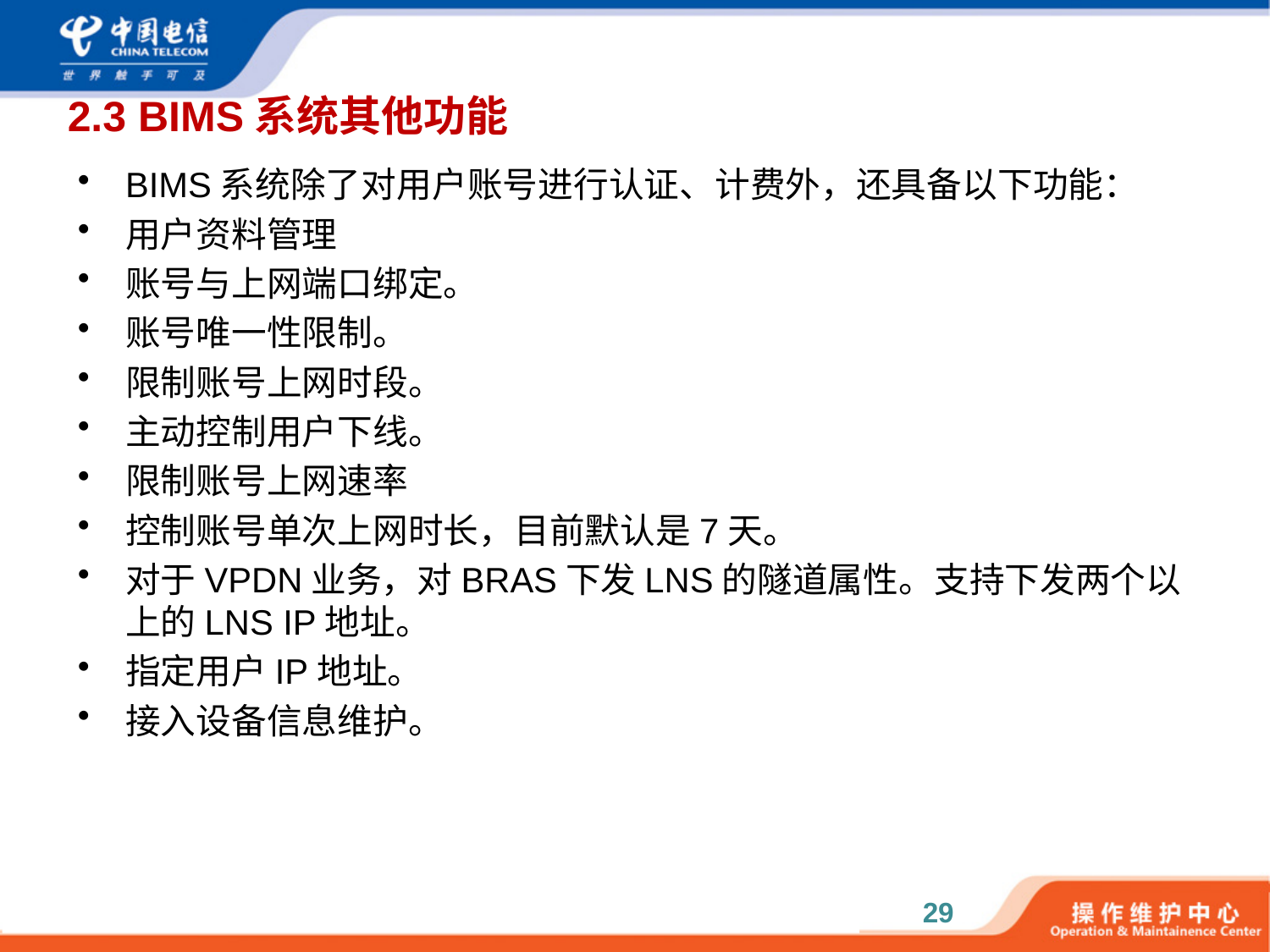

# 2.3 BIMS系统其他功能
BIMS系统除了对用户账号进行认证、计费外，还具备以下功能：
用户资料管理
账号与上网端口绑定。
账号唯一性限制。
限制账号上网时段。
主动控制用户下线。
限制账号上网速率
控制账号单次上网时长，目前默认是7天。
对于VPDN业务，对BRAS下发LNS的隧道属性。支持下发两个以上的LNS IP地址。
指定用户IP地址。
接入设备信息维护。